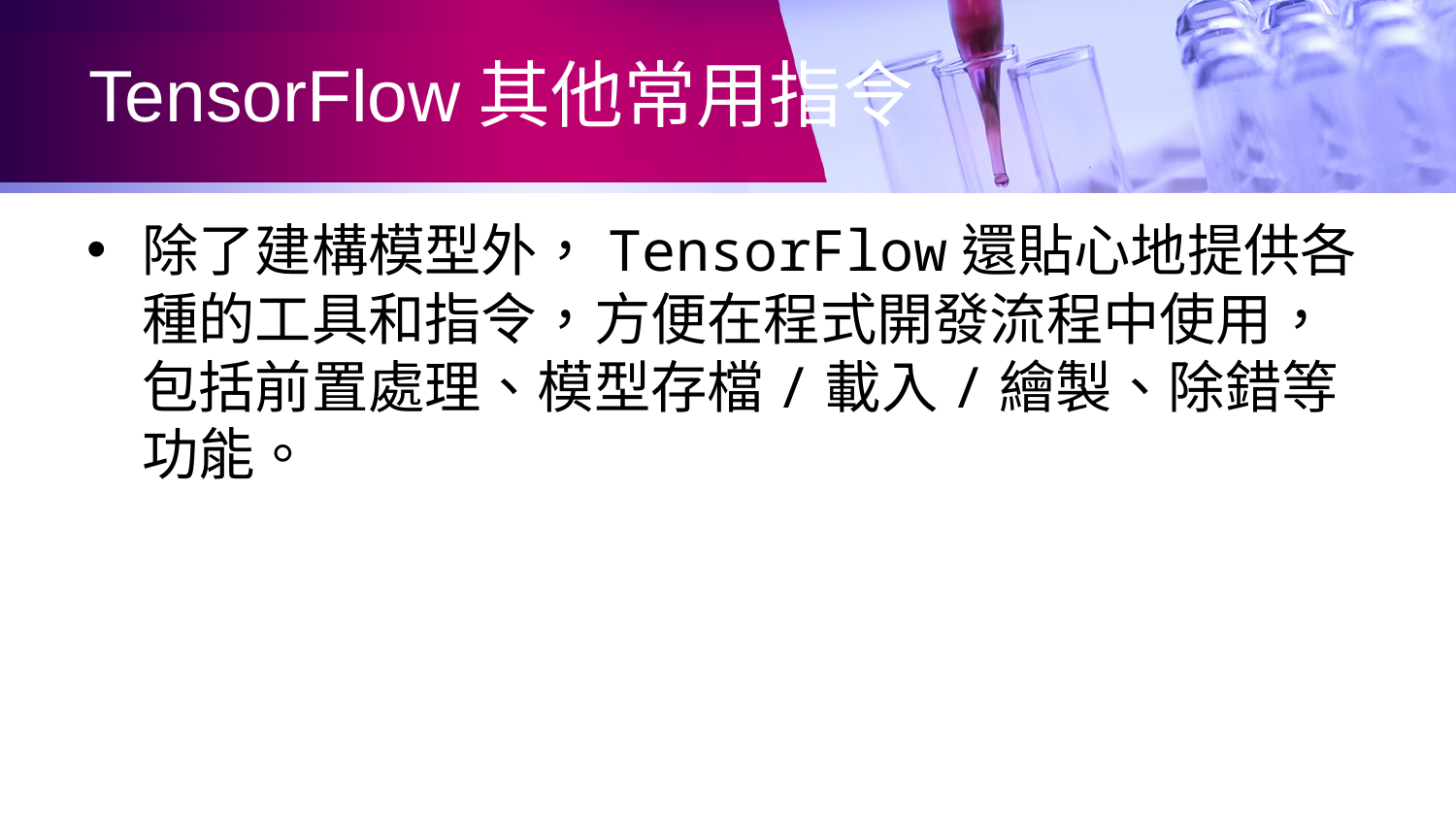

# TensorFlow其他常用指令
除了建構模型外，TensorFlow還貼心地提供各種的工具和指令，方便在程式開發流程中使用，包括前置處理、模型存檔/載入/繪製、除錯等功能。